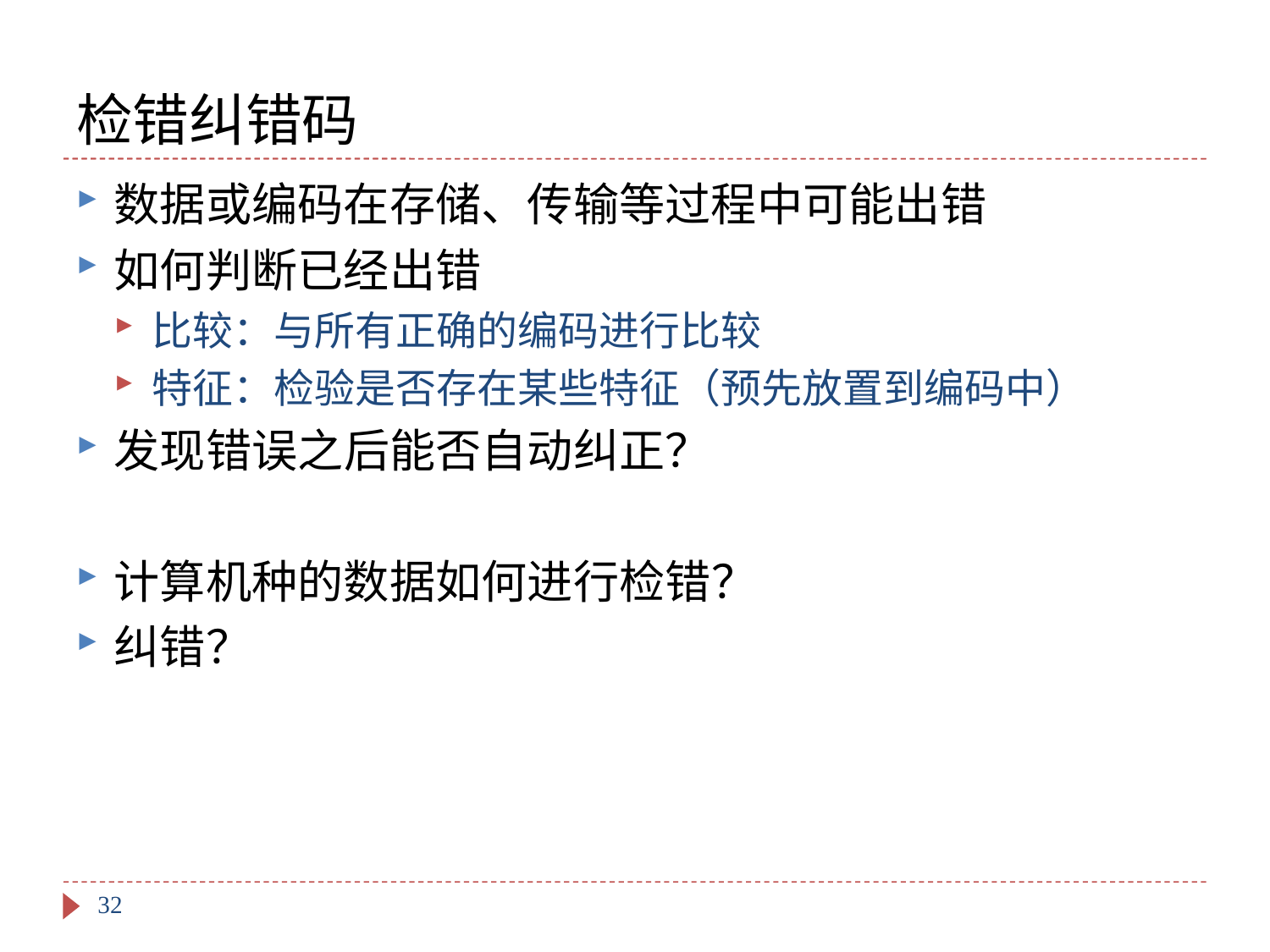

# 检错纠错码
数据或编码在存储、传输等过程中可能出错
如何判断已经出错
比较：与所有正确的编码进行比较
特征：检验是否存在某些特征（预先放置到编码中）
发现错误之后能否自动纠正？

计算机种的数据如何进行检错？
纠错？
32